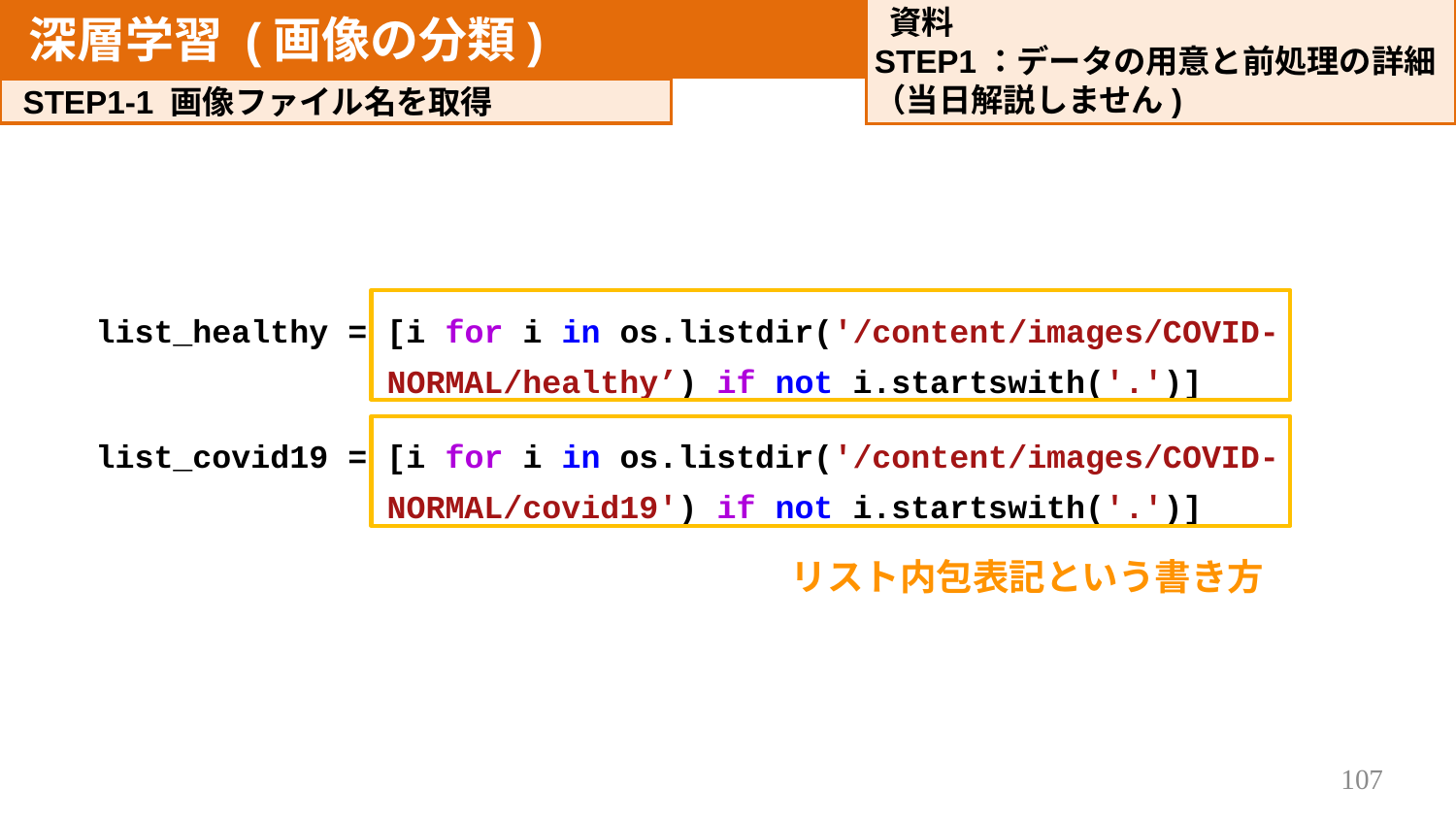

資料
STEP1：データの用意と前処理の詳細
（​当日解説しません)
深層学習 (画像の分類)
決定木分析
STEP1-1 画像ファイル名を取得

list_healthy = [i for i in os.listdir('/content/images/COVID-		NORMAL/healthy’) if not i.startswith('.')]

list_covid19 = [i for i in os.listdir('/content/images/COVID-		NORMAL/covid19') if not i.startswith('.')]

リスト内包表記という書き方
107